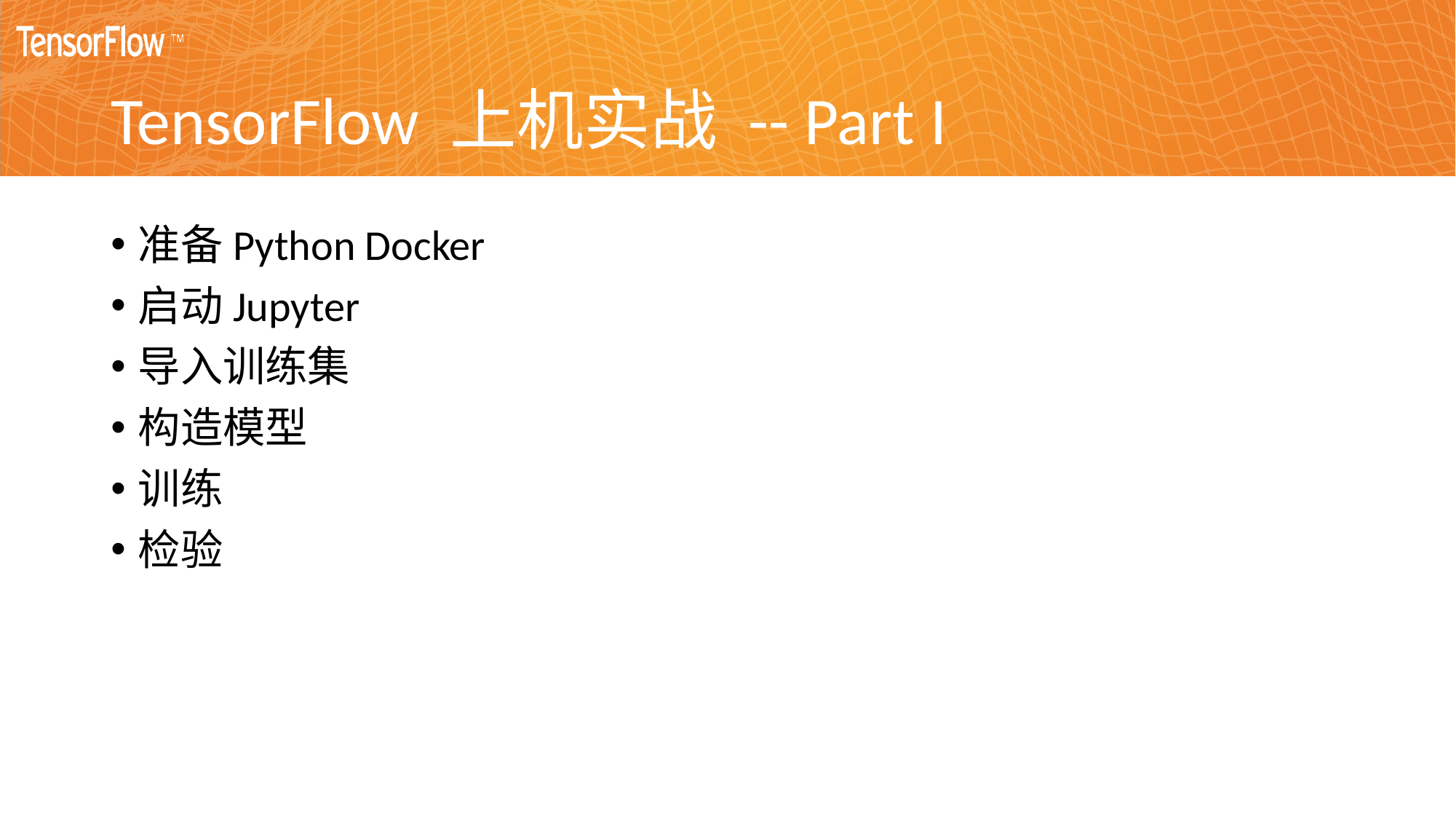

# TensorFlow 上机实战 -- Part I
准备Python Docker
启动Jupyter
导入训练集
构造模型
训练
检验